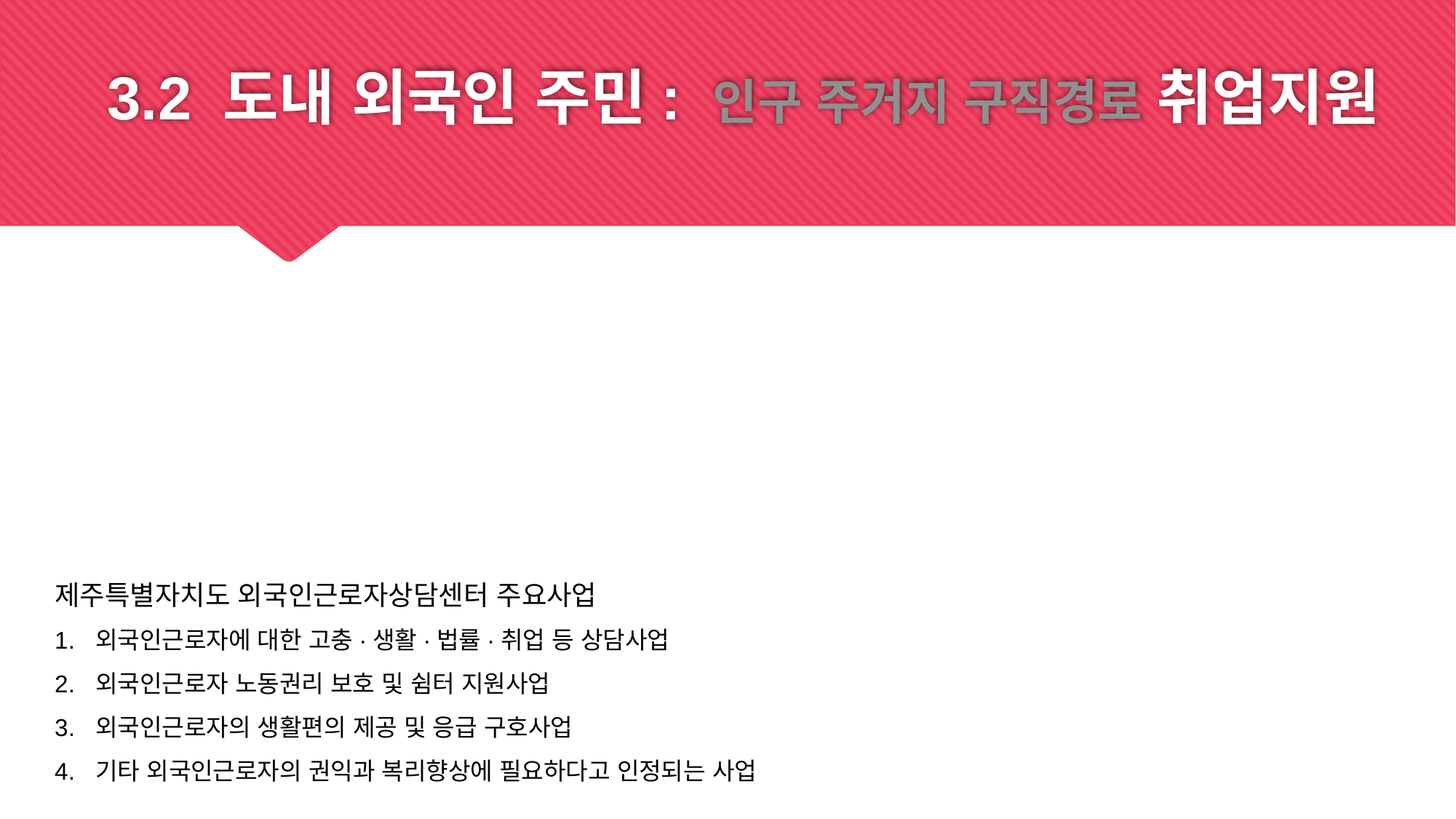

# 3.2 도내 외국인 주민: 인구 주거지 구직경로 취업지원
제주특별자치도 외국인근로자상담센터 주요사업
외국인근로자에 대한 고충·생활·법률·취업 등 상담사업
외국인근로자 노동권리 보호 및 쉼터 지원사업
외국인근로자의 생활편의 제공 및 응급 구호사업
기타 외국인근로자의 권익과 복리향상에 필요하다고 인정되는 사업